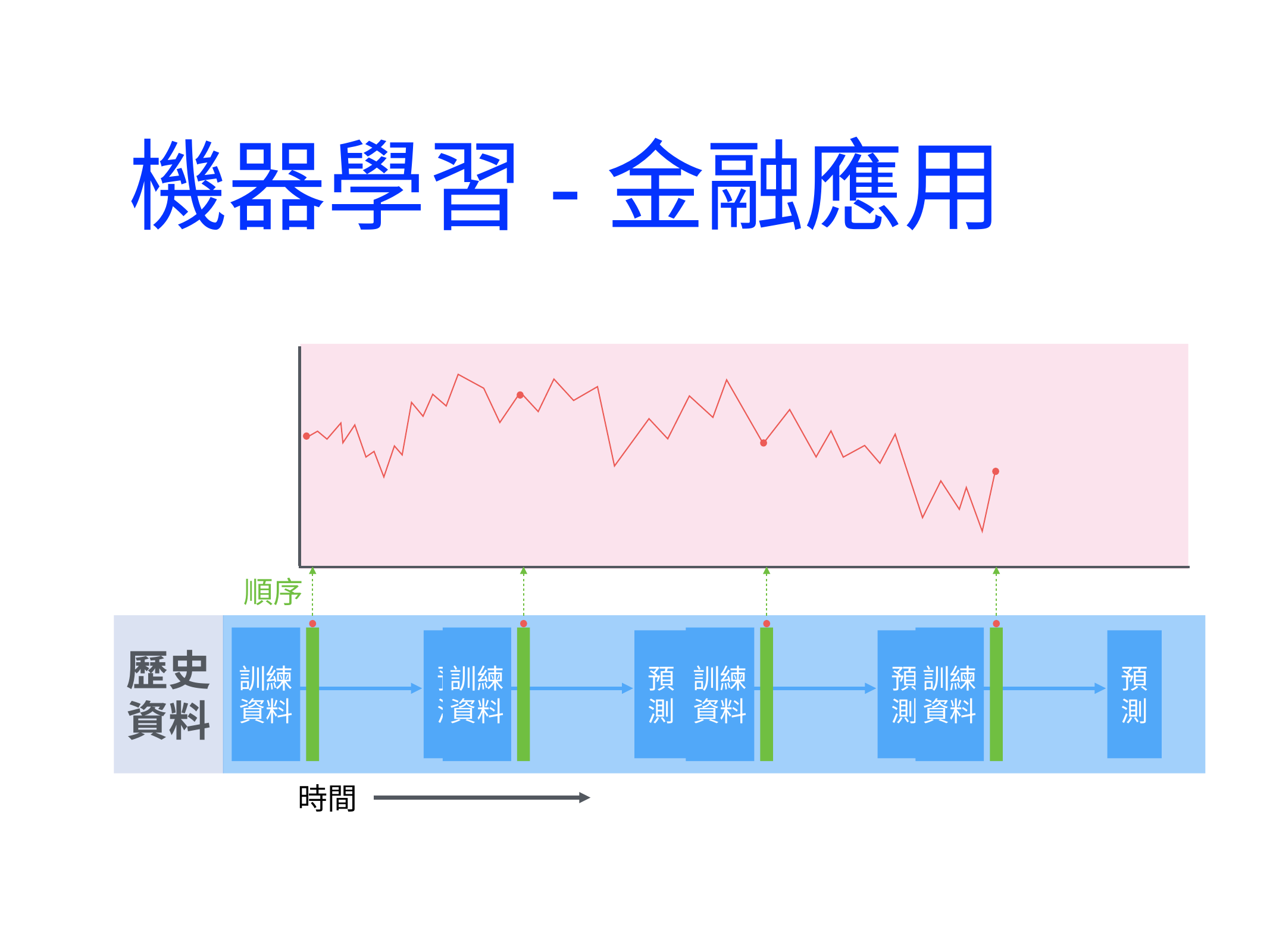

機器學習-金融應用

訓練資料

預測

訓練資料

預測

訓練資料

預測

訓練資料

預測

順序

歷史
資料
時間